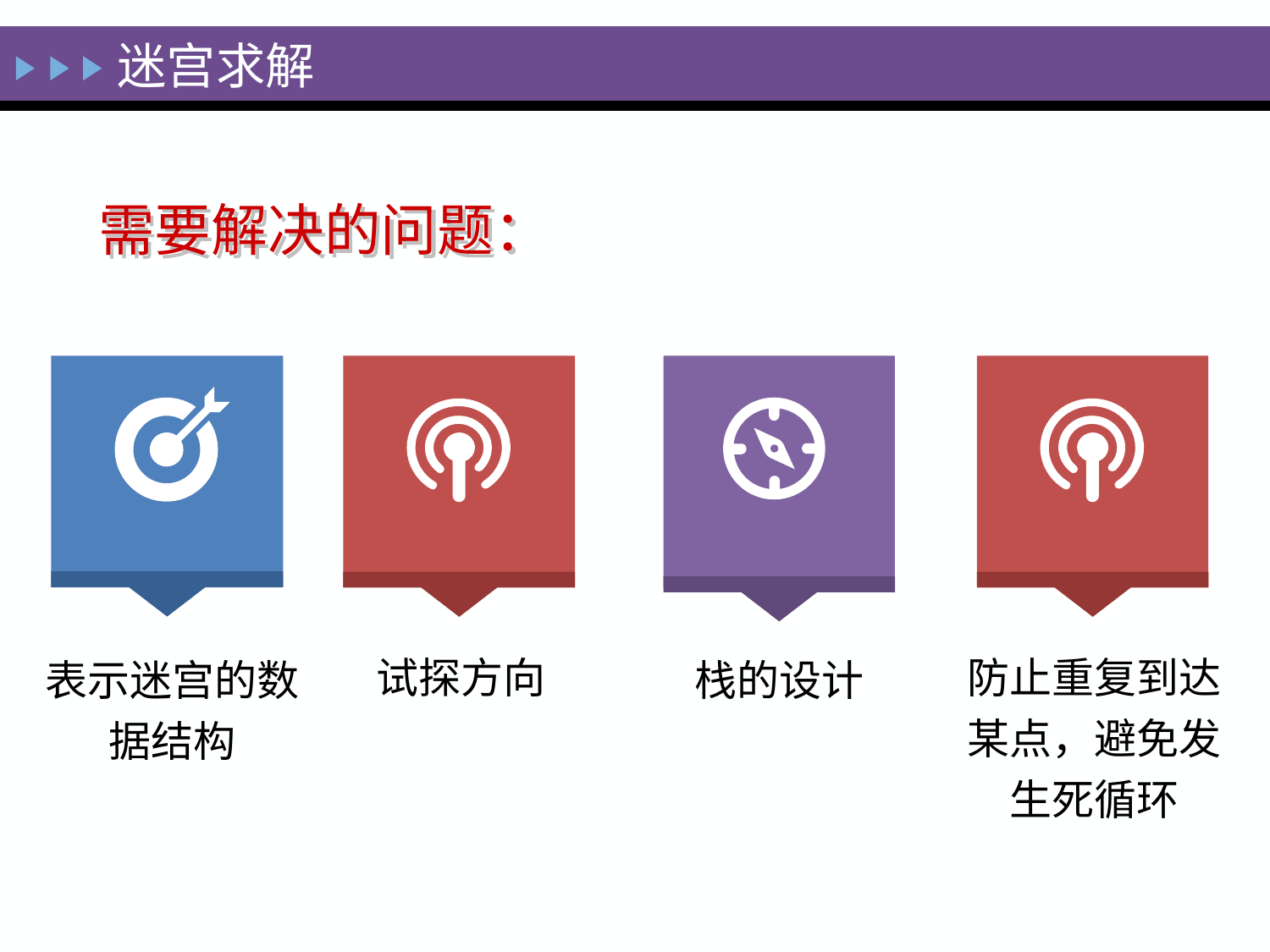

迷宫求解
需要解决的问题：

表示迷宫的数据结构

试探方向

栈的设计

防止重复到达某点，避免发生死循环